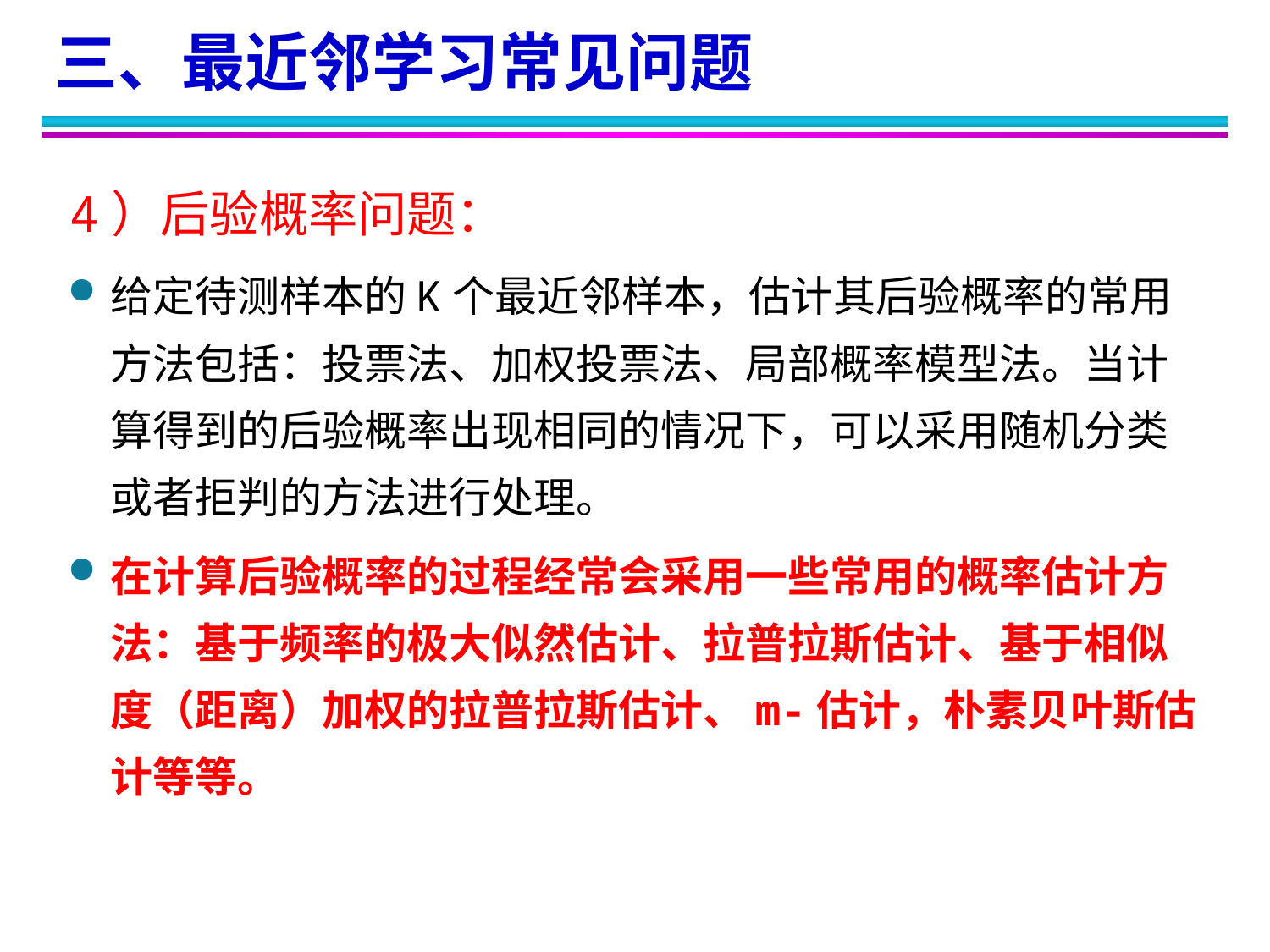

三、最近邻学习常见问题
4）后验概率问题：
给定待测样本的K个最近邻样本，估计其后验概率的常用方法包括：投票法、加权投票法、局部概率模型法。当计算得到的后验概率出现相同的情况下，可以采用随机分类或者拒判的方法进行处理。
在计算后验概率的过程经常会采用一些常用的概率估计方法：基于频率的极大似然估计、拉普拉斯估计、基于相似度（距离）加权的拉普拉斯估计、m-估计，朴素贝叶斯估计等等。